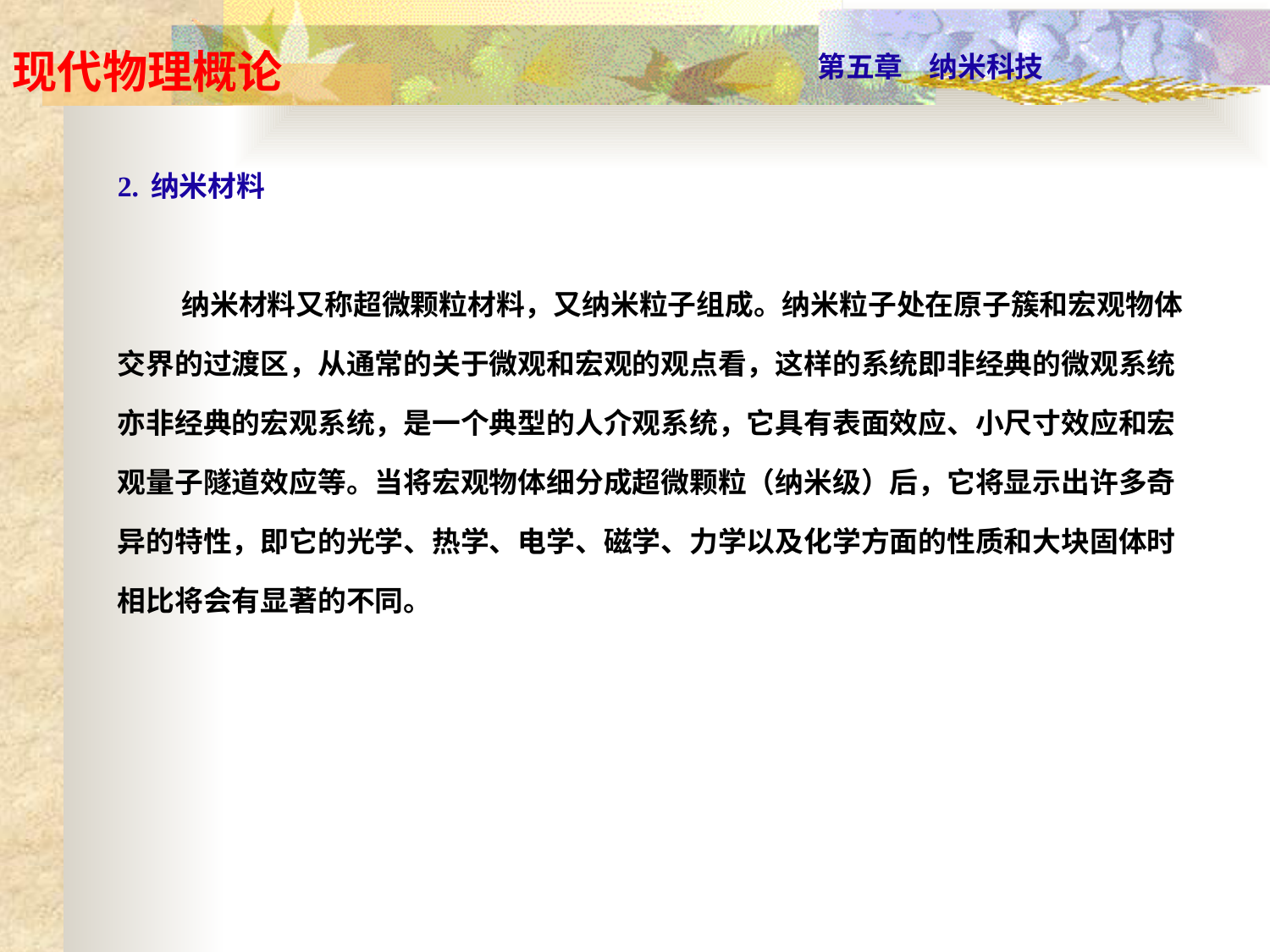

2.纳米材料

        纳米材料又称超微颗粒材料，又纳米粒子组成。纳米粒子处在原子簇和宏观物体交界的过渡区，从通常的关于微观和宏观的观点看，这样的系统即非经典的微观系统亦非经典的宏观系统，是一个典型的人介观系统，它具有表面效应、小尺寸效应和宏观量子隧道效应等。当将宏观物体细分成超微颗粒（纳米级）后，它将显示出许多奇异的特性，即它的光学、热学、电学、磁学、力学以及化学方面的性质和大块固体时相比将会有显著的不同。